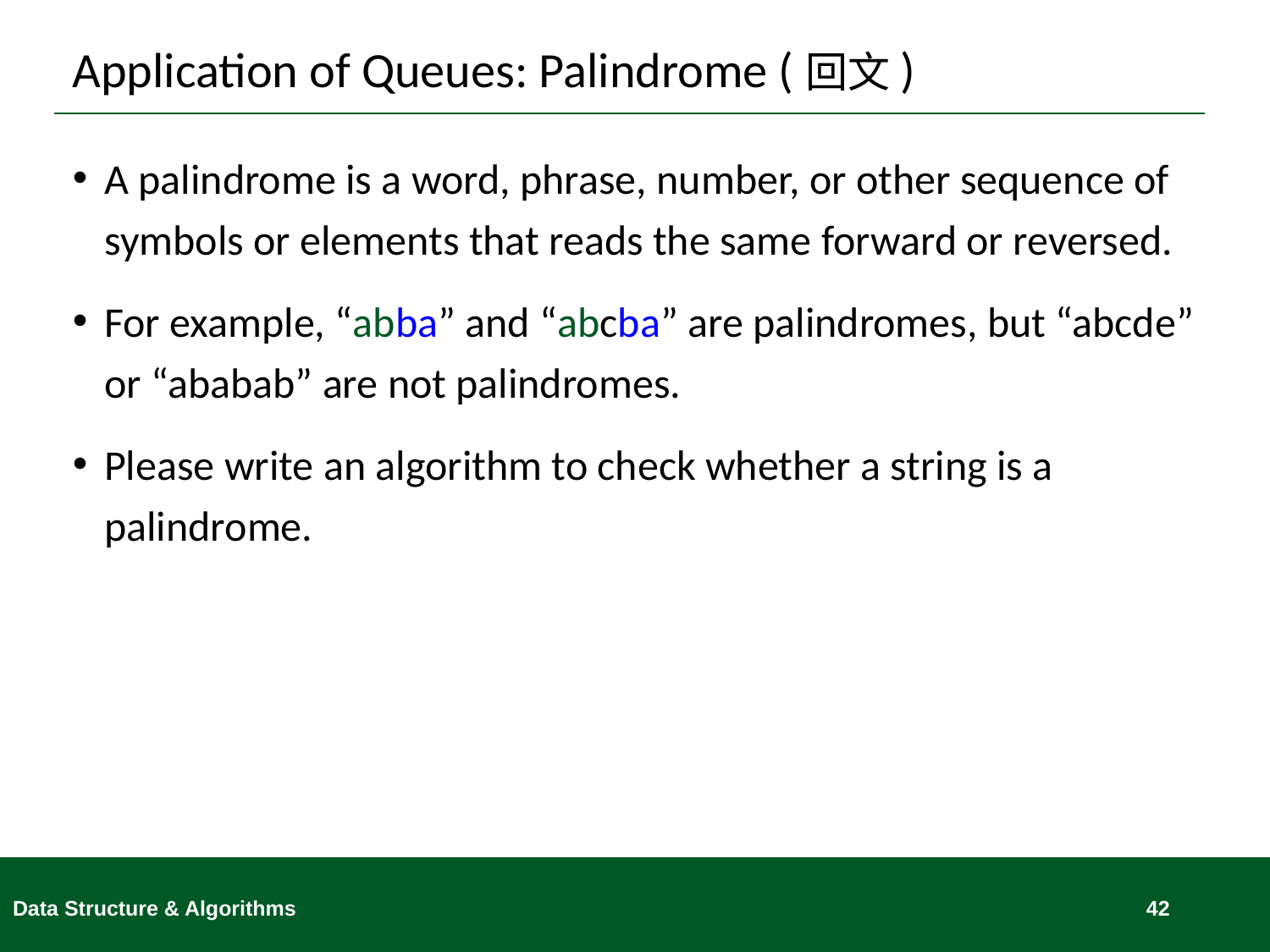

# Application of Queues: Palindrome (回文)
A palindrome is a word, phrase, number, or other sequence of symbols or elements that reads the same forward or reversed.
For example, “abba” and “abcba” are palindromes, but “abcde” or “ababab” are not palindromes.
Please write an algorithm to check whether a string is a palindrome.

Data Structure & Algorithms
42